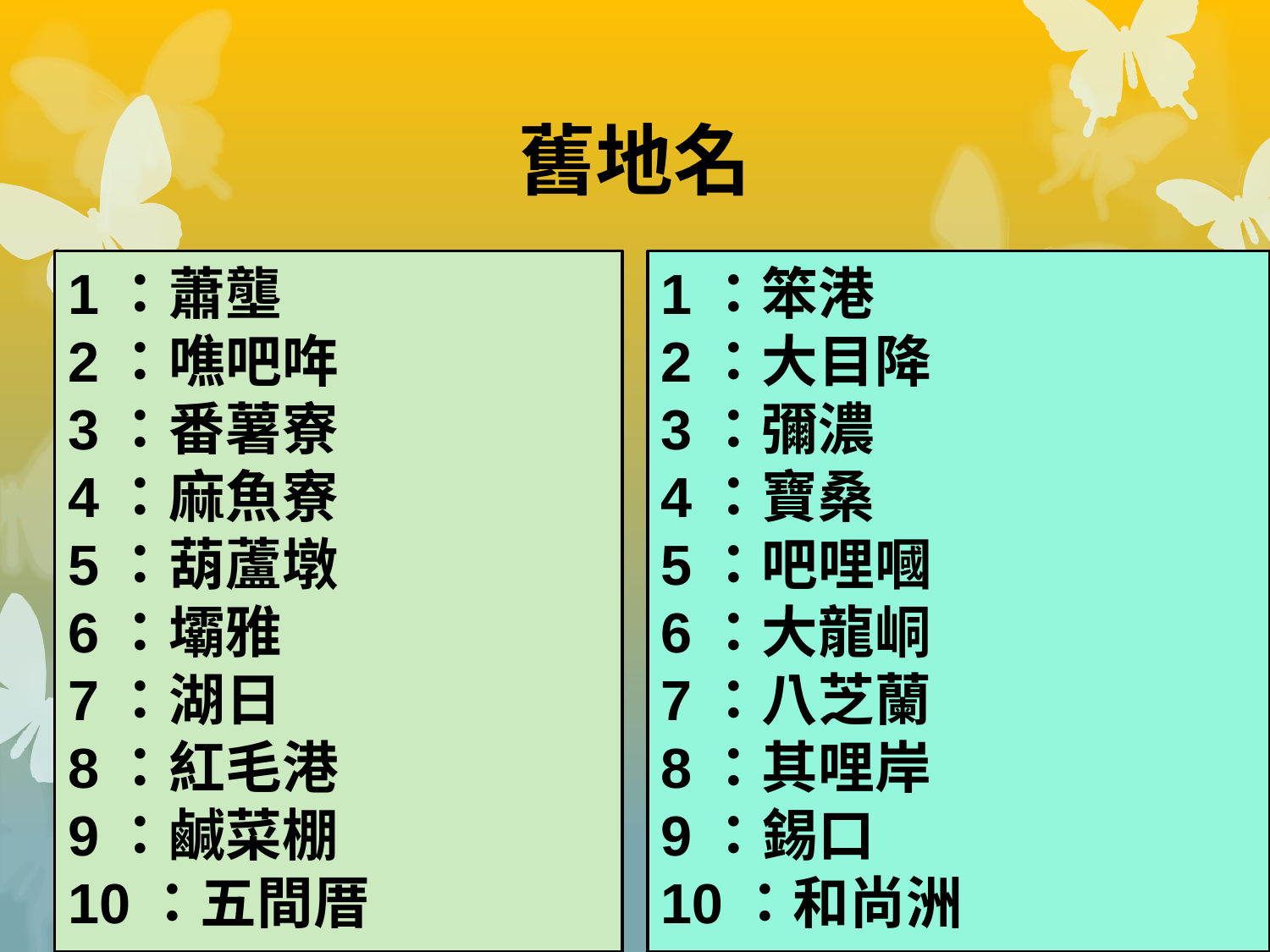

# 舊地名
1：笨港
2：大目降
3：彌濃
4：寶桑
5：吧哩嘓
6：大龍峒
7：八芝蘭
8：其哩岸
9：錫口
10：和尚洲

1：蕭壟
2：噍吧哖
3：番薯寮
4：麻魚寮
5：葫蘆墩
6：壩雅
7：湖日
8：紅毛港
9：鹹菜棚
10：五間厝